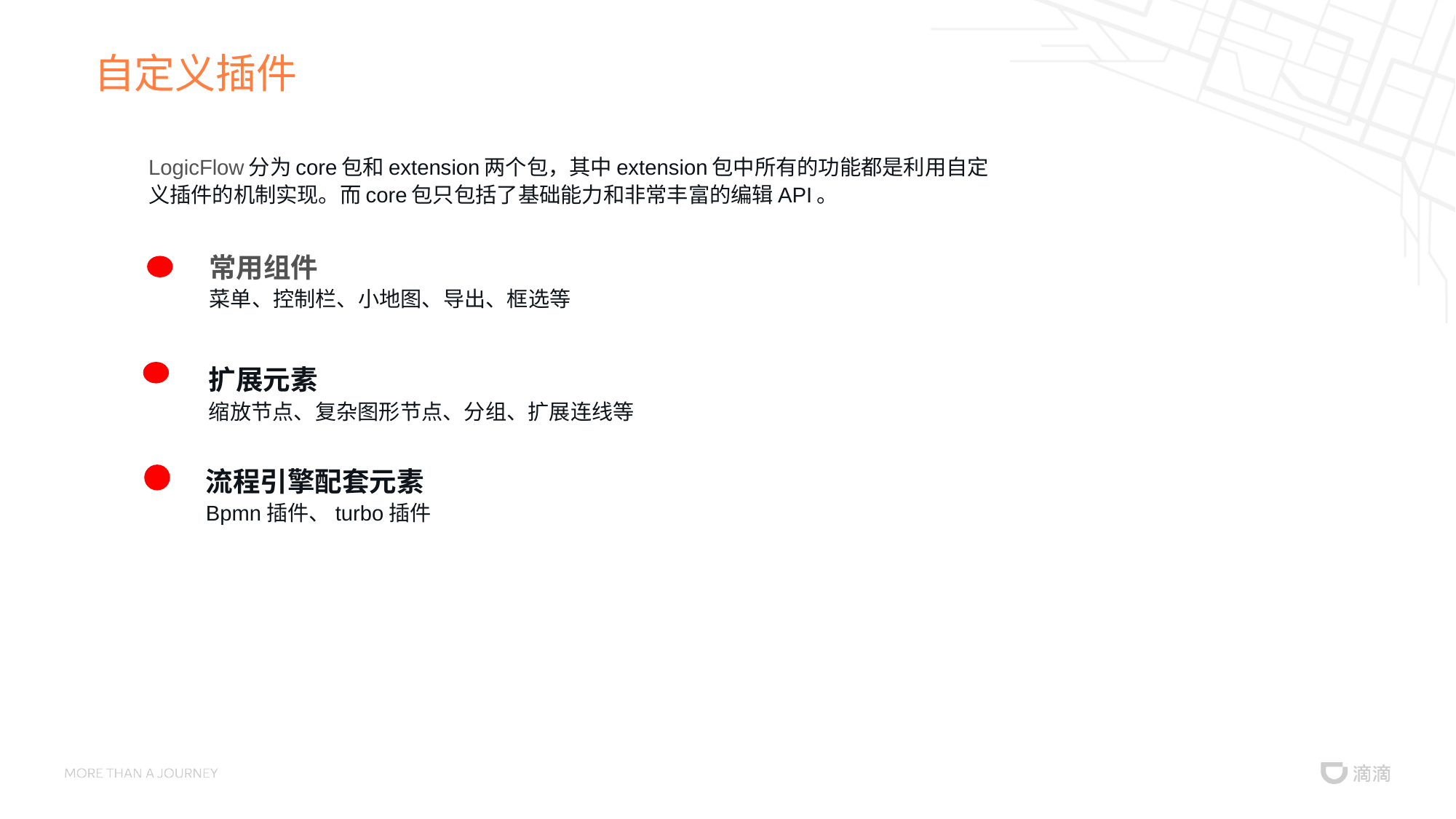

# 自定义插件
LogicFlow分为core包和extension两个包，其中extension包中所有的功能都是利用自定义插件的机制实现。而core包只包括了基础能力和非常丰富的编辑API。
常用组件
菜单、控制栏、小地图、导出、框选等

扩展元素
缩放节点、复杂图形节点、分组、扩展连线等

流程引擎配套元素
Bpmn插件、turbo插件